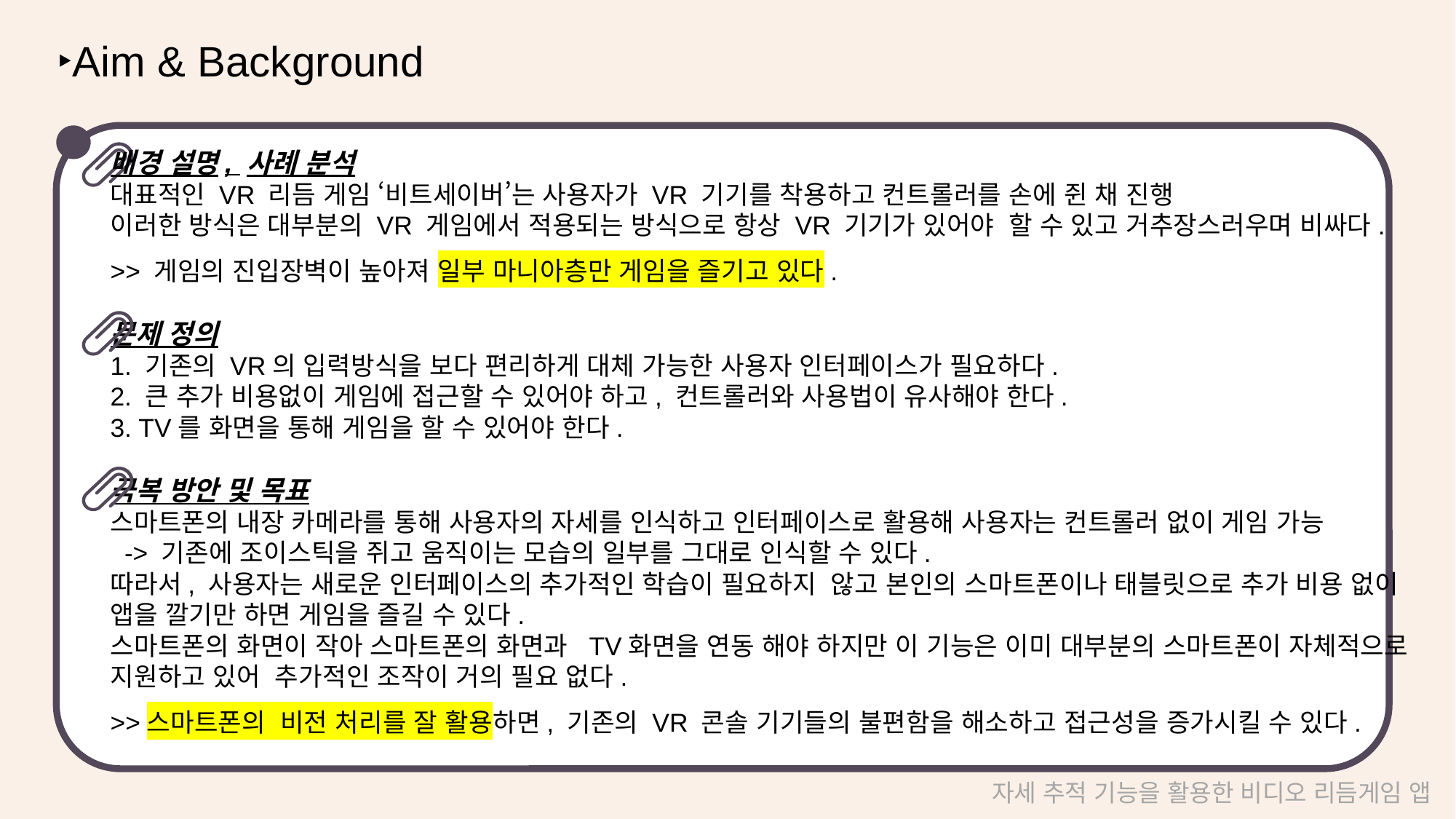

‣Aim & Background

배경 설명, 사례 분석
대표적인 VR 리듬 게임 ‘비트세이버’는 사용자가 VR 기기를 착용하고 컨트롤러를 손에 쥔 채 진행
이러한 방식은 대부분의 VR 게임에서 적용되는 방식으로 항상 VR 기기가 있어야  할 수 있고 거추장스러우며 비싸다.

>> 게임의 진입장벽이 높아져 일부 마니아층만 게임을 즐기고 있다.

문제 정의
1. 기존의 VR의 입력방식을 보다 편리하게 대체 가능한 사용자 인터페이스가 필요하다.
2. 큰 추가 비용없이 게임에 접근할 수 있어야 하고, 컨트롤러와 사용법이 유사해야 한다.
3. TV를 화면을 통해 게임을 할 수 있어야 한다.

극복 방안 및 목표
스마트폰의 내장 카메라를 통해 사용자의 자세를 인식하고 인터페이스로 활용해 사용자는 컨트롤러 없이 게임 가능
  -> 기존에 조이스틱을 쥐고 움직이는 모습의 일부를 그대로 인식할 수 있다.
따라서, 사용자는 새로운 인터페이스의 추가적인 학습이 필요하지  않고 본인의 스마트폰이나 태블릿으로 추가 비용 없이
앱을 깔기만 하면 게임을 즐길 수 있다.
스마트폰의 화면이 작아 스마트폰의 화면과  TV화면을 연동 해야 하지만 이 기능은 이미 대부분의 스마트폰이 자체적으로
지원하고 있어  추가적인 조작이 거의 필요 없다.

>>스마트폰의  비전 처리를 잘 활용하면, 기존의 VR 콘솔 기기들의 불편함을 해소하고 접근성을 증가시킬 수 있다.

자세 추적 기능을 활용한 비디오 리듬게임 앱 개발